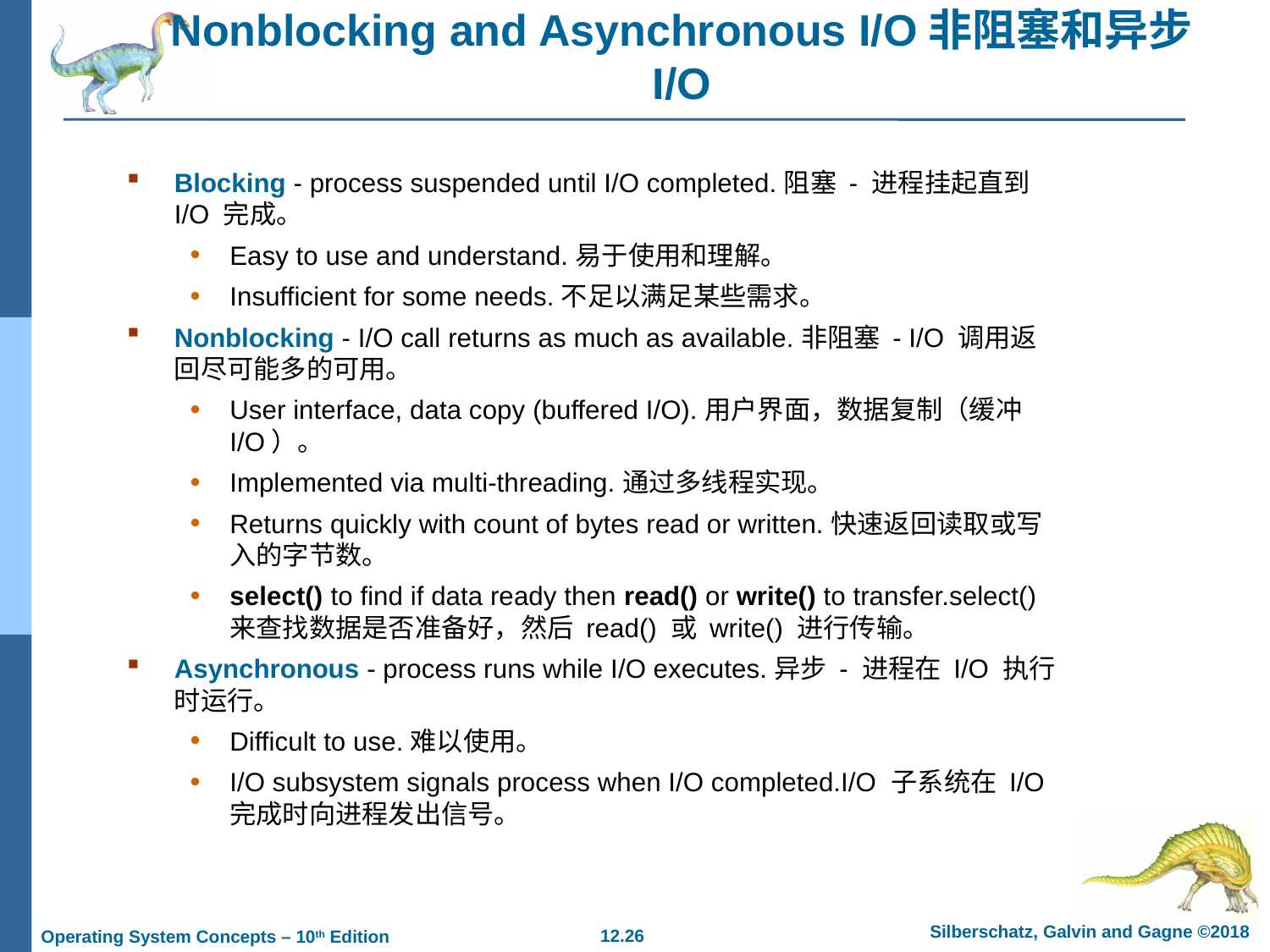

# Nonblocking and Asynchronous I/O非阻塞和异步 I/O
Blocking - process suspended until I/O completed.阻塞 - 进程挂起直到 I/O 完成。
Easy to use and understand.易于使用和理解。
Insufficient for some needs.不足以满足某些需求。
Nonblocking - I/O call returns as much as available.非阻塞 - I/O 调用返回尽可能多的可用。
User interface, data copy (buffered I/O).用户界面，数据复制（缓冲 I/O）。
Implemented via multi-threading.通过多线程实现。
Returns quickly with count of bytes read or written.快速返回读取或写入的字节数。
select() to find if data ready then read() or write() to transfer.select() 来查找数据是否准备好，然后 read() 或 write() 进行传输。
Asynchronous - process runs while I/O executes.异步 - 进程在 I/O 执行时运行。
Difficult to use.难以使用。
I/O subsystem signals process when I/O completed.I/O 子系统在 I/O 完成时向进程发出信号。